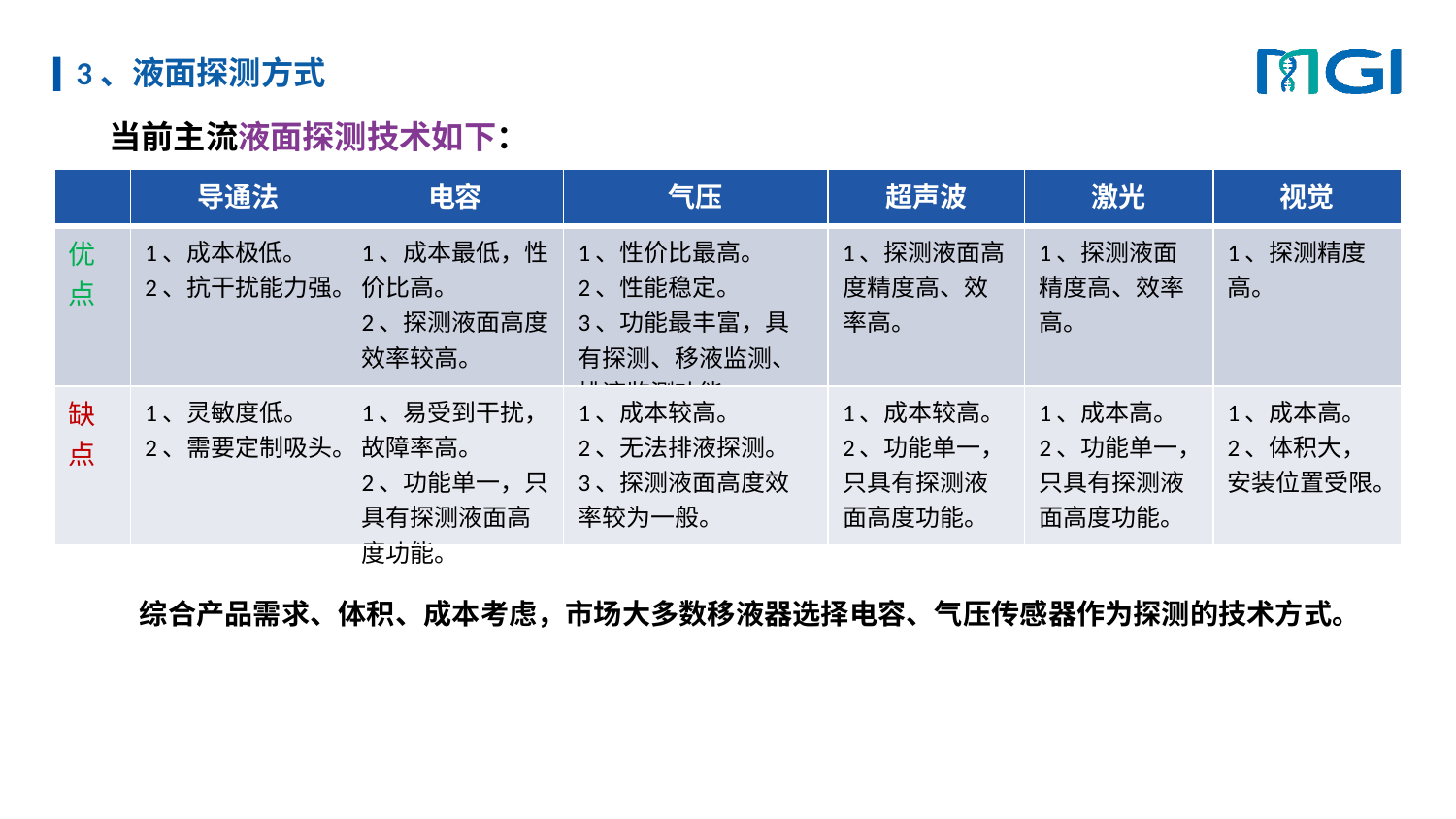

# 3、液面探测方式
    当前主流液面探测技术如下：
|  | 导通法 | 电容 | 气压 | 超声波 | 激光 | 视觉 |
| --- | --- | --- | --- | --- | --- | --- |
| 优点 | 1、成本极低。 2、抗干扰能力强。 | 1、成本最低，性价比高。 2、探测液面高度效率较高。 | 1、性价比最高。 2、性能稳定。 3、功能最丰富，具有探测、移液监测、排液监测功能。 | 1、探测液面高度精度高、效率高。 | 1、探测液面精度高、效率高。 | 1、探测精度高。 |
| 缺点 | 1、灵敏度低。 2、需要定制吸头。 | 1、易受到干扰，故障率高。 2、功能单一，只具有探测液面高度功能。 | 1、成本较高。 2、无法排液探测。 3、探测液面高度效率较为一般。 | 1、成本较高。 2、功能单一，只具有探测液面高度功能。 | 1、成本高。 2、功能单一，只具有探测液面高度功能。 | 1、成本高。 2、体积大，安装位置受限。 |
        综合产品需求、体积、成本考虑，市场大多数移液器选择电容、气压传感器作为探测的技术方式。